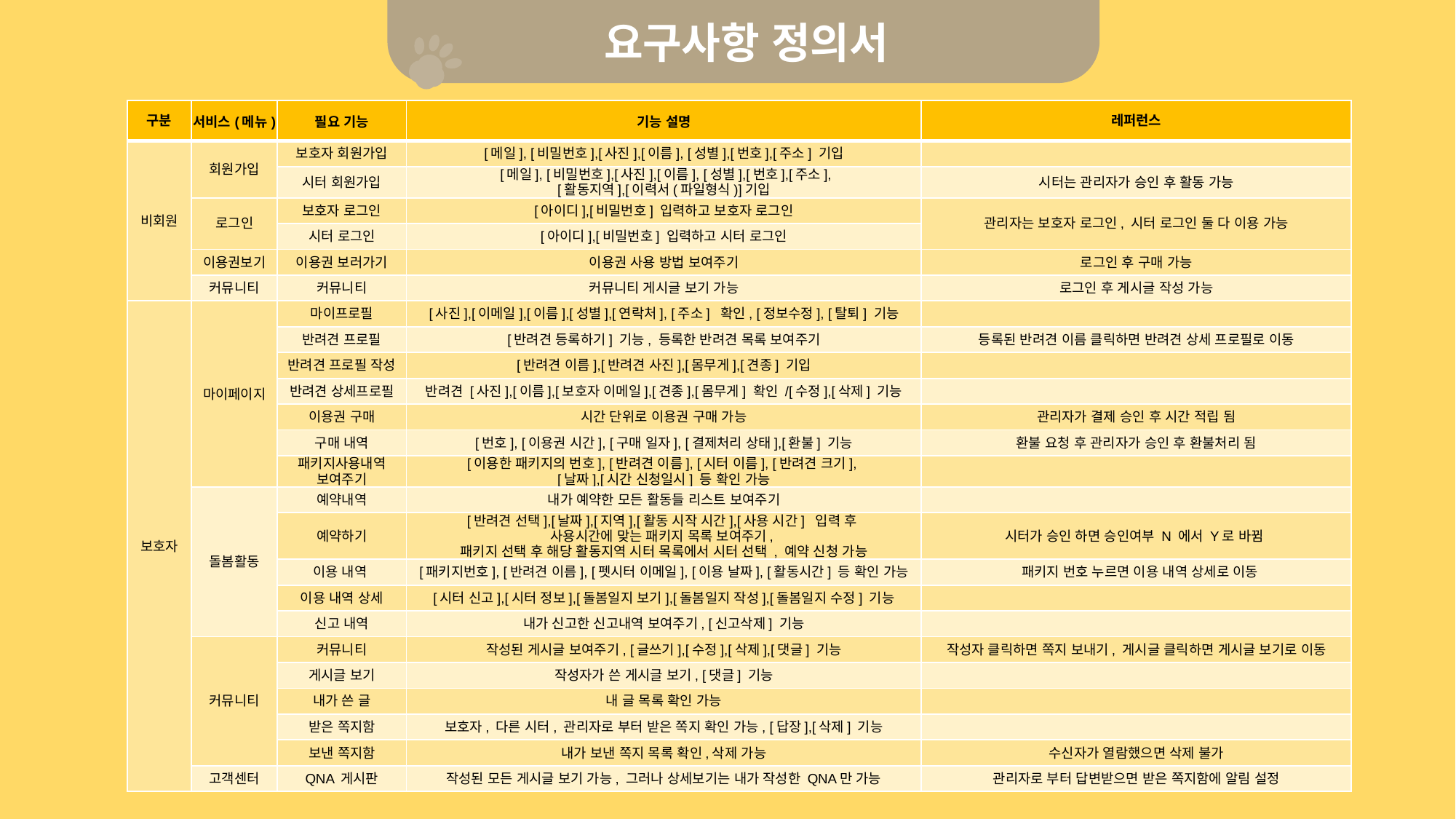

요구사항 정의서

| 구분 | 서비스(메뉴) | 필요 기능 | 기능 설명 | 레퍼런스 |
| --- | --- | --- | --- | --- |
| 비회원 | 회원가입 | 보호자 회원가입 | [메일], [비밀번호],[사진],[이름], [성별],[번호],[주소] 기입 |  |
|  |  | 시터 회원가입 | [메일], [비밀번호],[사진],[이름], [성별],[번호],[주소], [활동지역],[이력서(파일형식)]기입 | 시터는 관리자가 승인 후 활동 가능 |
|  | 로그인 | 보호자 로그인 | [아이디],[비밀번호] 입력하고 보호자 로그인 | 관리자는 보호자 로그인, 시터 로그인 둘 다 이용 가능 |
|  |  | 시터 로그인 | [아이디],[비밀번호] 입력하고 시터 로그인 |  |
|  | 이용권보기 | 이용권 보러가기 | 이용권 사용 방법 보여주기 | 로그인 후 구매 가능 |
|  | 커뮤니티 | 커뮤니티 | 커뮤니티 게시글 보기 가능 | 로그인 후 게시글 작성 가능 |
| 보호자 | 마이페이지 | 마이프로필 | [사진],[이메일],[이름],[성별],[연락처], [주소] 확인, [정보수정], [탈퇴] 기능 |  |
|  |  | 반려견 프로필 | [반려견 등록하기] 기능, 등록한 반려견 목록 보여주기 | 등록된 반려견 이름 클릭하면 반려견 상세 프로필로 이동 |
|  |  | 반려견 프로필 작성 | [반려견 이름],[반려견 사진],[몸무게],[견종] 기입 |  |
|  |  | 반려견 상세프로필 | 반려견 [사진],[이름],[보호자 이메일],[견종],[몸무게] 확인 /[수정],[삭제] 기능 |  |
|  |  | 이용권 구매 | 시간 단위로 이용권 구매 가능 | 관리자가 결제 승인 후 시간 적립 됨 |
|  |  | 구매 내역 | [번호], [이용권 시간], [구매 일자], [결제처리 상태],[환불] 기능 | 환불 요청 후 관리자가 승인 후 환불처리 됨 |
|  |  | 패키지사용내역 보여주기 | [이용한 패키지의 번호], [반려견 이름], [시터 이름], [반려견 크기], [날짜],[시간 신청일시] 등 확인 가능 |  |
|  | 돌봄활동 | 예약내역 | 내가 예약한 모든 활동들 리스트 보여주기 |  |
|  |  | 예약하기 | [반려견 선택],[날짜],[지역],[활동 시작 시간],[사용 시간] 입력 후 사용시간에 맞는 패키지 목록 보여주기, 패키지 선택 후 해당 활동지역 시터 목록에서 시터 선택 , 예약 신청 가능 | 시터가 승인 하면 승인여부 N 에서 Y로 바뀜 |
|  |  | 이용 내역 | [패키지번호], [반려견 이름], [펫시터 이메일], [이용 날짜], [활동시간] 등 확인 가능 | 패키지 번호 누르면 이용 내역 상세로 이동 |
|  |  | 이용 내역 상세 | [시터 신고],[시터 정보],[돌봄일지 보기],[돌봄일지 작성],[돌봄일지 수정] 기능 |  |
|  |  | 신고 내역 | 내가 신고한 신고내역 보여주기, [신고삭제] 기능 |  |
|  | 커뮤니티 | 커뮤니티 | 작성된 게시글 보여주기, [글쓰기],[수정],[삭제],[댓글] 기능 | 작성자 클릭하면 쪽지 보내기, 게시글 클릭하면 게시글 보기로 이동 |
|  |  | 게시글 보기 | 작성자가 쓴 게시글 보기, [댓글] 기능 |  |
|  |  | 내가 쓴 글 | 내 글 목록 확인 가능 |  |
|  |  | 받은 쪽지함 | 보호자, 다른 시터, 관리자로 부터 받은 쪽지 확인 가능, [답장],[삭제] 기능 |  |
|  |  | 보낸 쪽지함 | 내가 보낸 쪽지 목록 확인,삭제 가능 | 수신자가 열람했으면 삭제 불가 |
|  | 고객센터 | QNA 게시판 | 작성된 모든 게시글 보기 가능, 그러나 상세보기는 내가 작성한 QNA만 가능 | 관리자로 부터 답변받으면 받은 쪽지함에 알림 설정 |